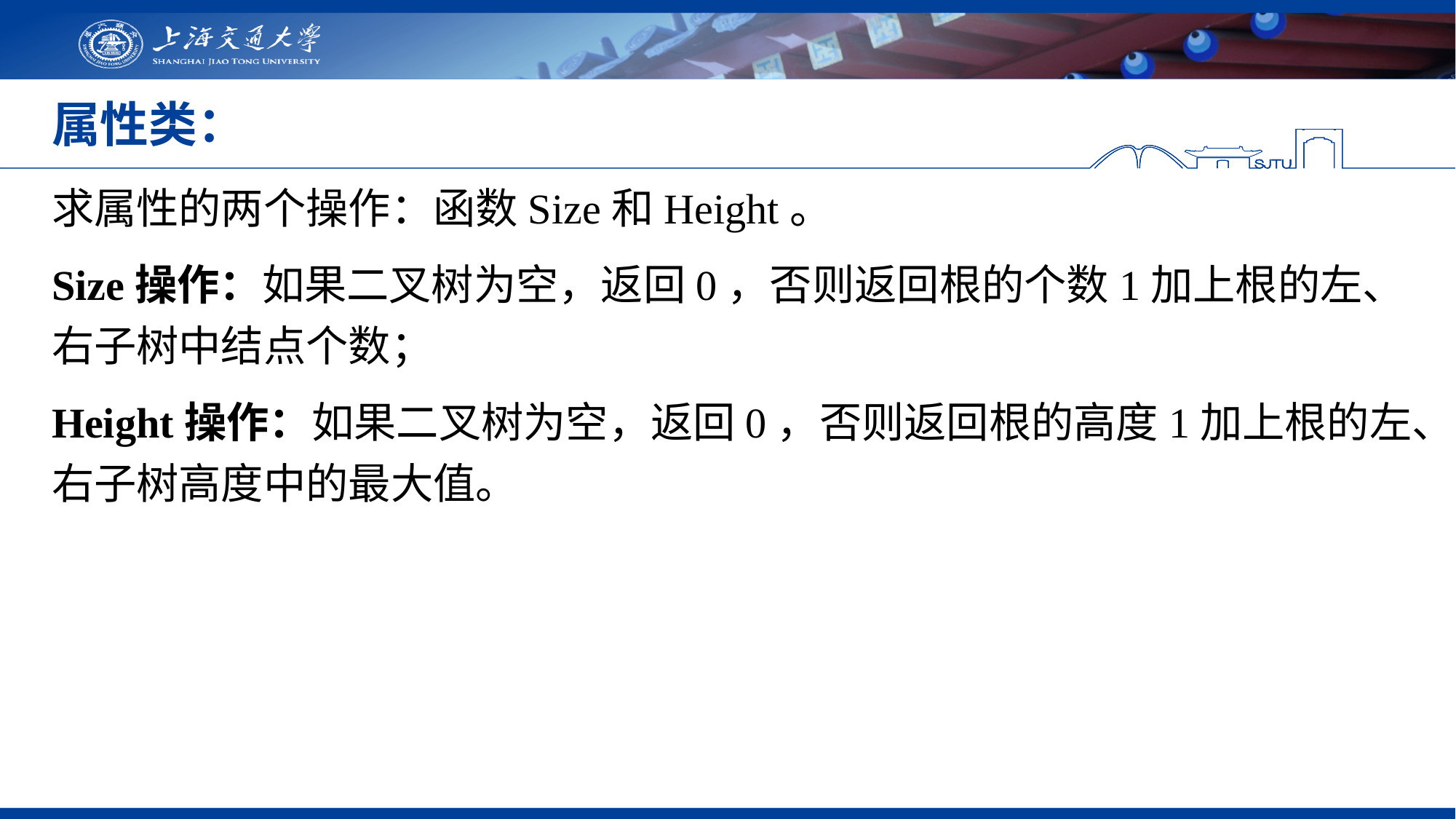

# 属性类：
求属性的两个操作：函数Size和Height。
Size操作：如果二叉树为空，返回0，否则返回根的个数1加上根的左、右子树中结点个数；
Height操作：如果二叉树为空，返回0，否则返回根的高度1加上根的左、右子树高度中的最大值。